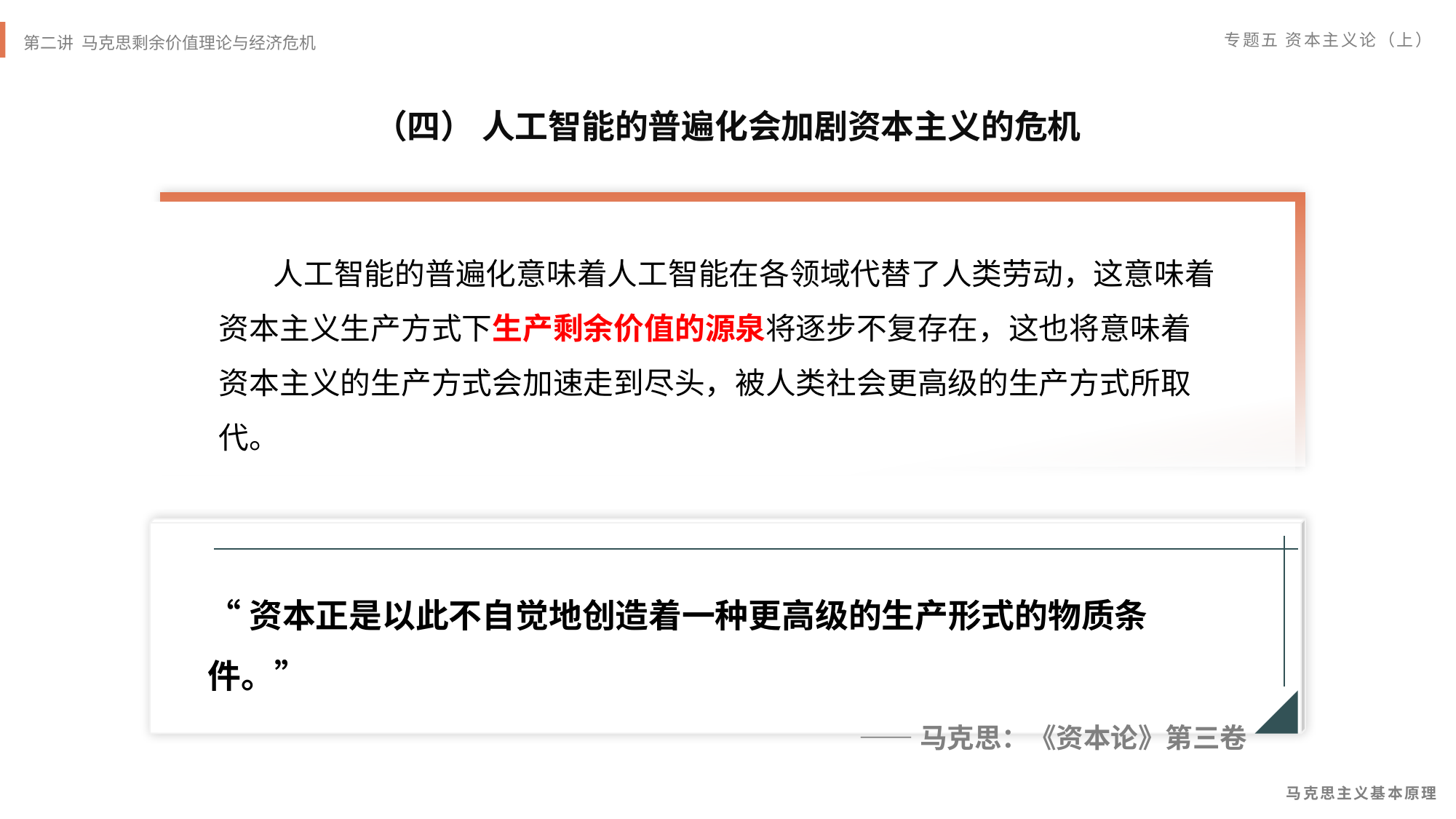

（四） 人工智能的普遍化会加剧资本主义的危机

       人工智能的普遍化意味着人工智能在各领域代替了人类劳动，这意味着资本主义生产方式下生产剩余价值的源泉将逐步不复存在，这也将意味着资本主义的生产方式会加速走到尽头，被人类社会更高级的生产方式所取代。

“资本正是以此不自觉地创造着一种更高级的生产形式的物质条件。”
——马克思：《资本论》第三卷